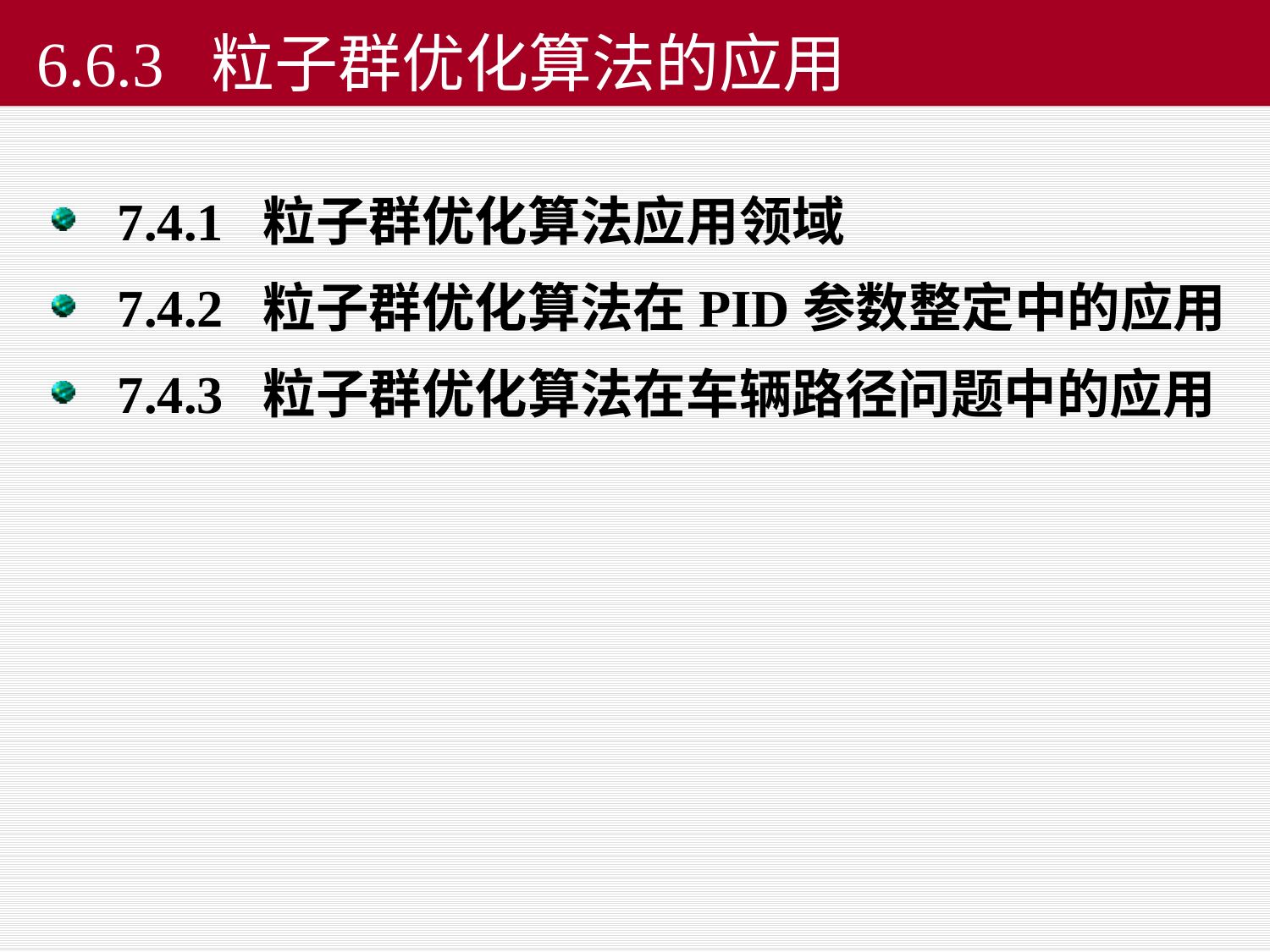

# 6.6.3  粒子群优化算法的应用
7.4.1  粒子群优化算法应用领域
7.4.2  粒子群优化算法在PID参数整定中的应用
7.4.3  粒子群优化算法在车辆路径问题中的应用

133